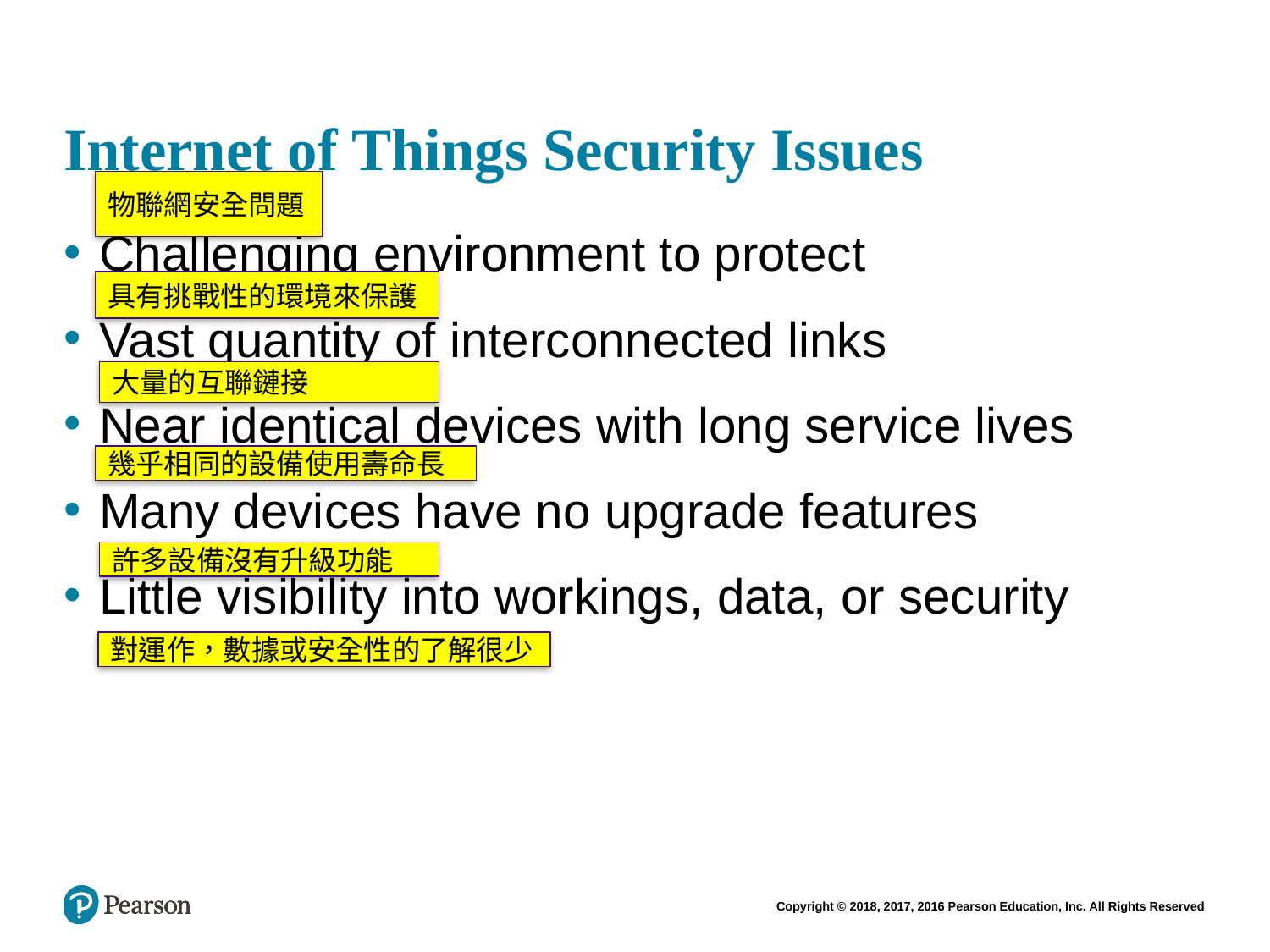

# Internet of Things Security Issues
物聯網安全問題
Challenging environment to protect
Vast quantity of interconnected links
Near identical devices with long service lives
Many devices have no upgrade features
Little visibility into workings, data, or security
具有挑戰性的環境來保護
大量的互聯鏈接
幾乎相同的設備使用壽命長
許多設備沒有升級功能
對運作，數據或安全性的了解很少